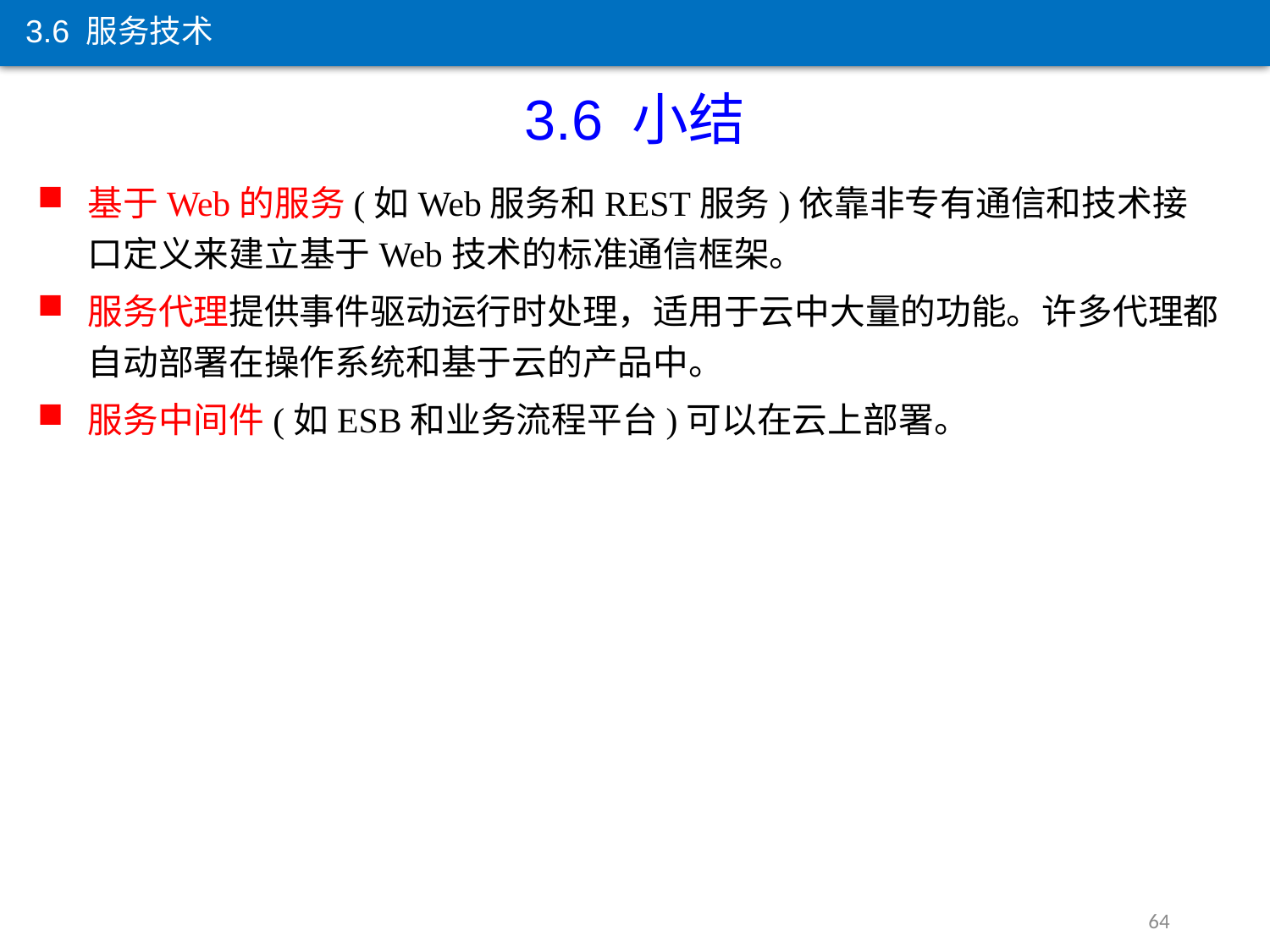

3.6 服务技术
3.6 小结
基于Web的服务(如Web服务和REST服务)依靠非专有通信和技术接口定义来建立基于Web技术的标准通信框架。
服务代理提供事件驱动运行时处理，适用于云中大量的功能。许多代理都自动部署在操作系统和基于云的产品中。
服务中间件(如ESB和业务流程平台)可以在云上部署。
64